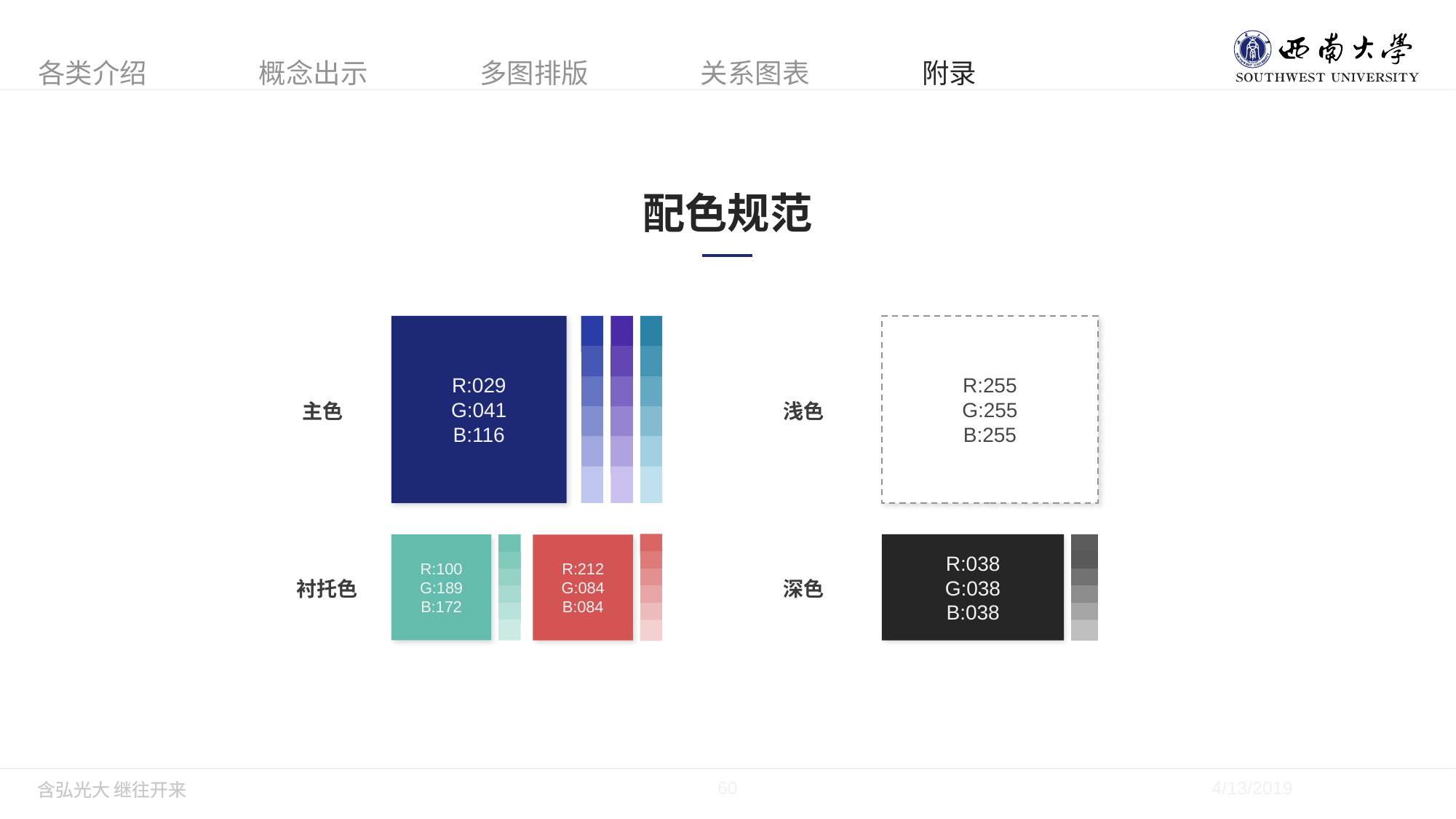

配色规范

R:029
G:041
B:116
R:255
G:255
B:255
主色
浅色

R:038
G:038
B:038

R:100
G:189
B:172
R:212
G:084
B:084
衬托色
深色
60
4/13/2019